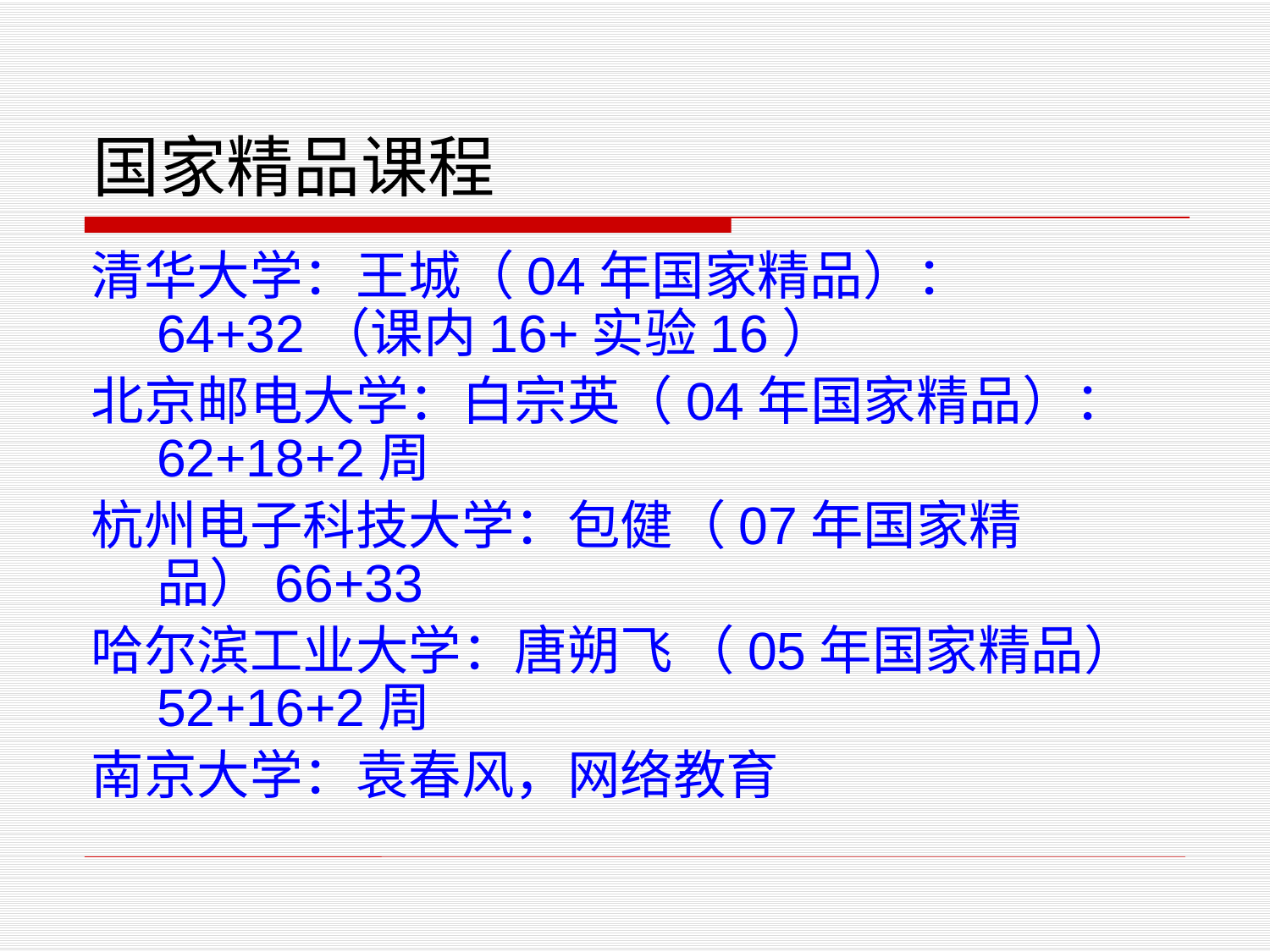

# 国家精品课程
清华大学：王城（04年国家精品）：64+32（课内16+实验16）
北京邮电大学：白宗英（04年国家精品）：62+18+2周
杭州电子科技大学：包健（07年国家精品）66+33
哈尔滨工业大学：唐朔飞 （05年国家精品）52+16+2周
南京大学：袁春风，网络教育